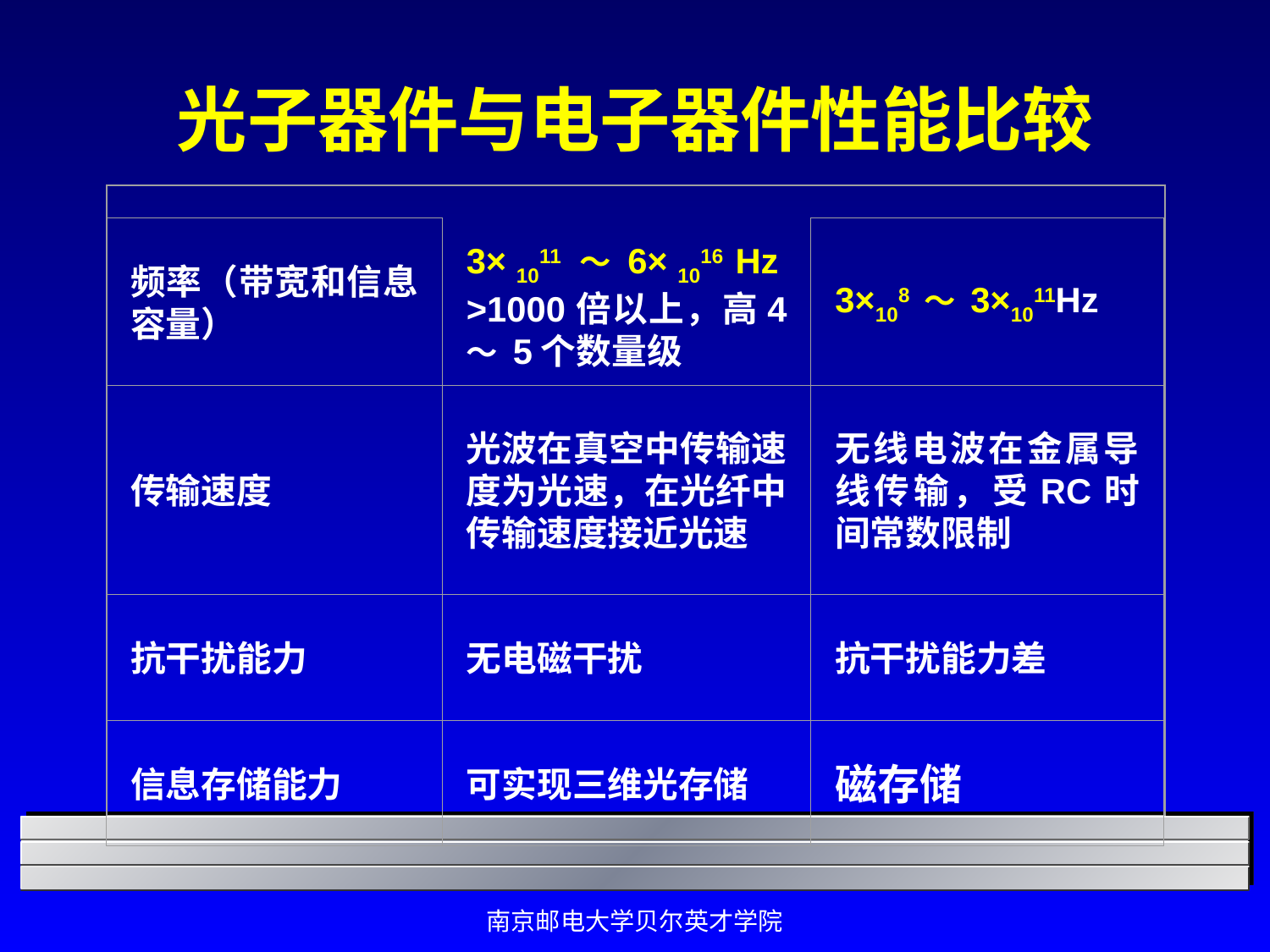

# 光子器件与电子器件性能比较

频率（带宽和信息容量）
3× 1011 ～ 6× 1016 Hz
>1000倍以上，高4 ～ 5个数量级

3×108 ～ 3×1011Hz

传输速度

光波在真空中传输速度为光速，在光纤中传输速度接近光速

无线电波在金属导线传输，受RC时间常数限制

抗干扰能力

无电磁干扰

抗干扰能力差

信息存储能力

可实现三维光存储

磁存储

南京邮电大学贝尔英才学院
21